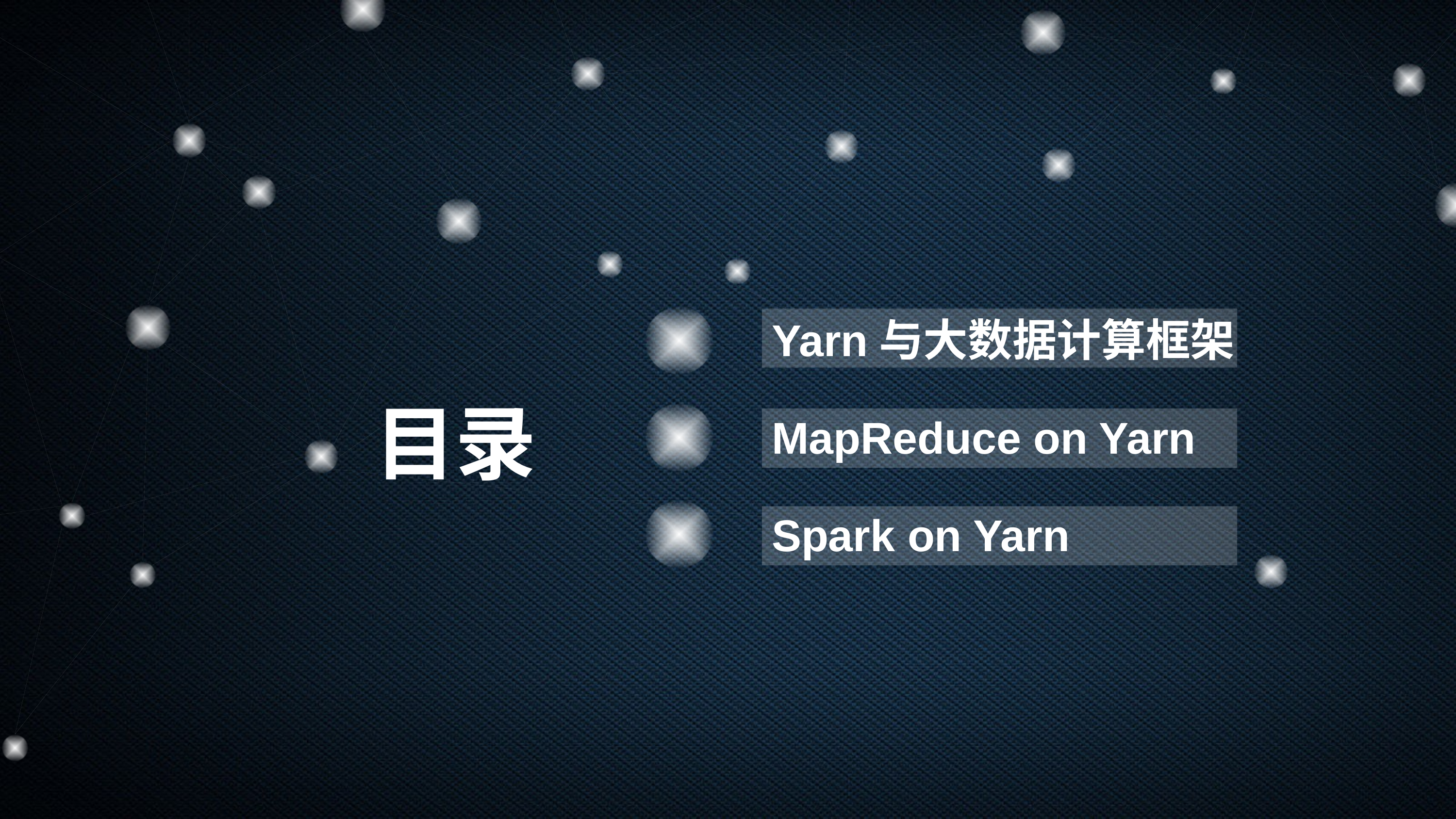

Yarn与大数据计算框架

目录

MapReduce on Yarn

Spark on Yarn